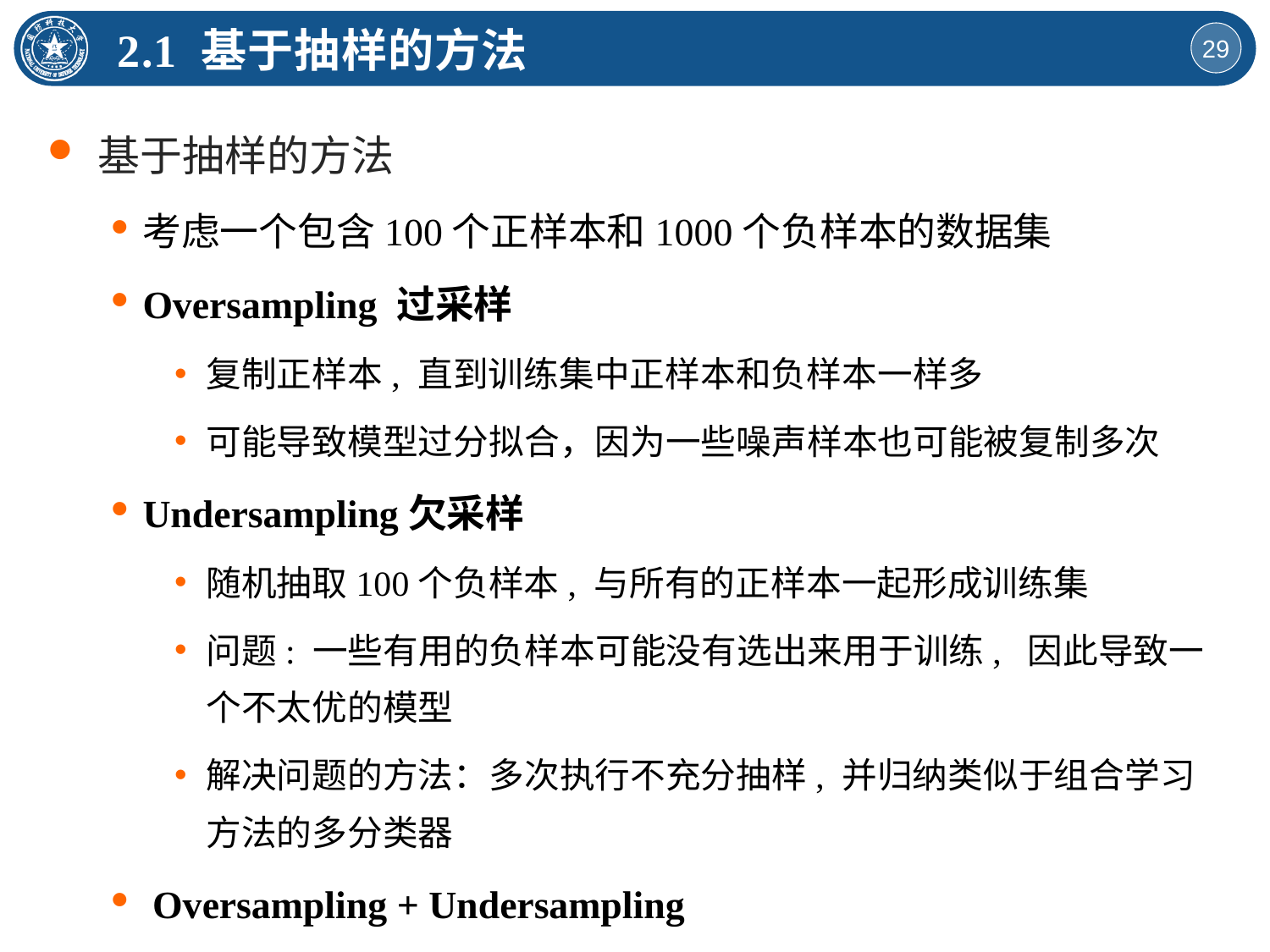

2.1 基于抽样的方法
基于抽样的方法
考虑一个包含100个正样本和1000个负样本的数据集
Oversampling 过采样
复制正样本, 直到训练集中正样本和负样本一样多
可能导致模型过分拟合，因为一些噪声样本也可能被复制多次
Undersampling欠采样
随机抽取100个负样本, 与所有的正样本一起形成训练集
问题: 一些有用的负样本可能没有选出来用于训练,  因此导致一个不太优的模型
解决问题的方法：多次执行不充分抽样, 并归纳类似于组合学习方法的多分类器
 Oversampling + Undersampling